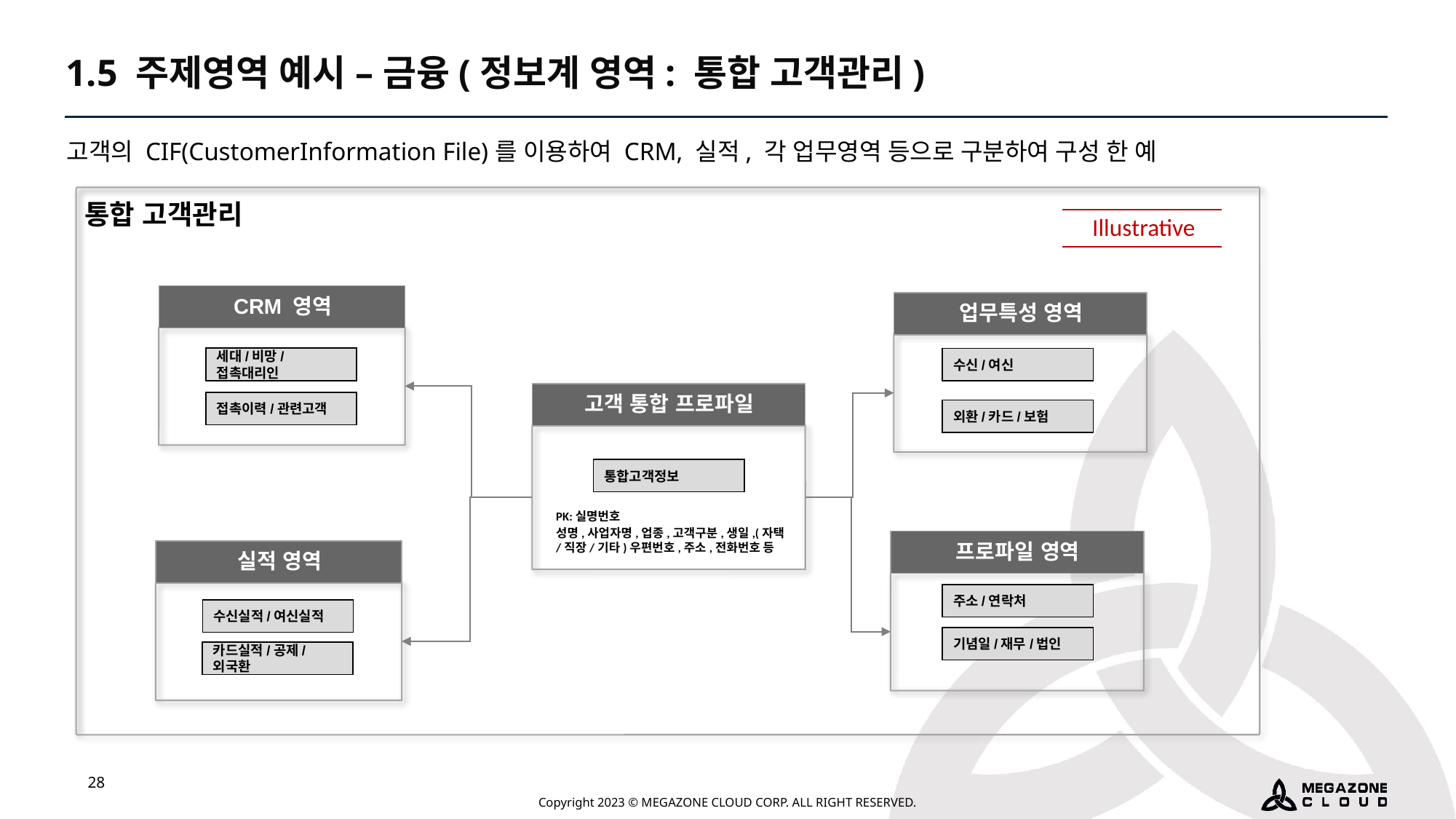

1.5 주제영역 예시 – 금융(정보계 영역: 통합 고객관리)
고객의 CIF(CustomerInformation File)를 이용하여 CRM, 실적, 각 업무영역 등으로 구분하여 구성 한 예

통합 고객관리
Illustrative

CRM 영역

업무특성 영역

세대/비망/접촉대리인
수신/여신

고객 통합 프로파일
접촉이력/관련고객
외환/카드/보험

통합고객정보
PK:실명번호
성명,사업자명,업종,고객구분,생일,(자택/직장/기타)우편번호,주소,전화번호 등

프로파일 영역

실적 영역

주소/연락처
수신실적/여신실적
기념일/재무/법인
카드실적/공제/외국환